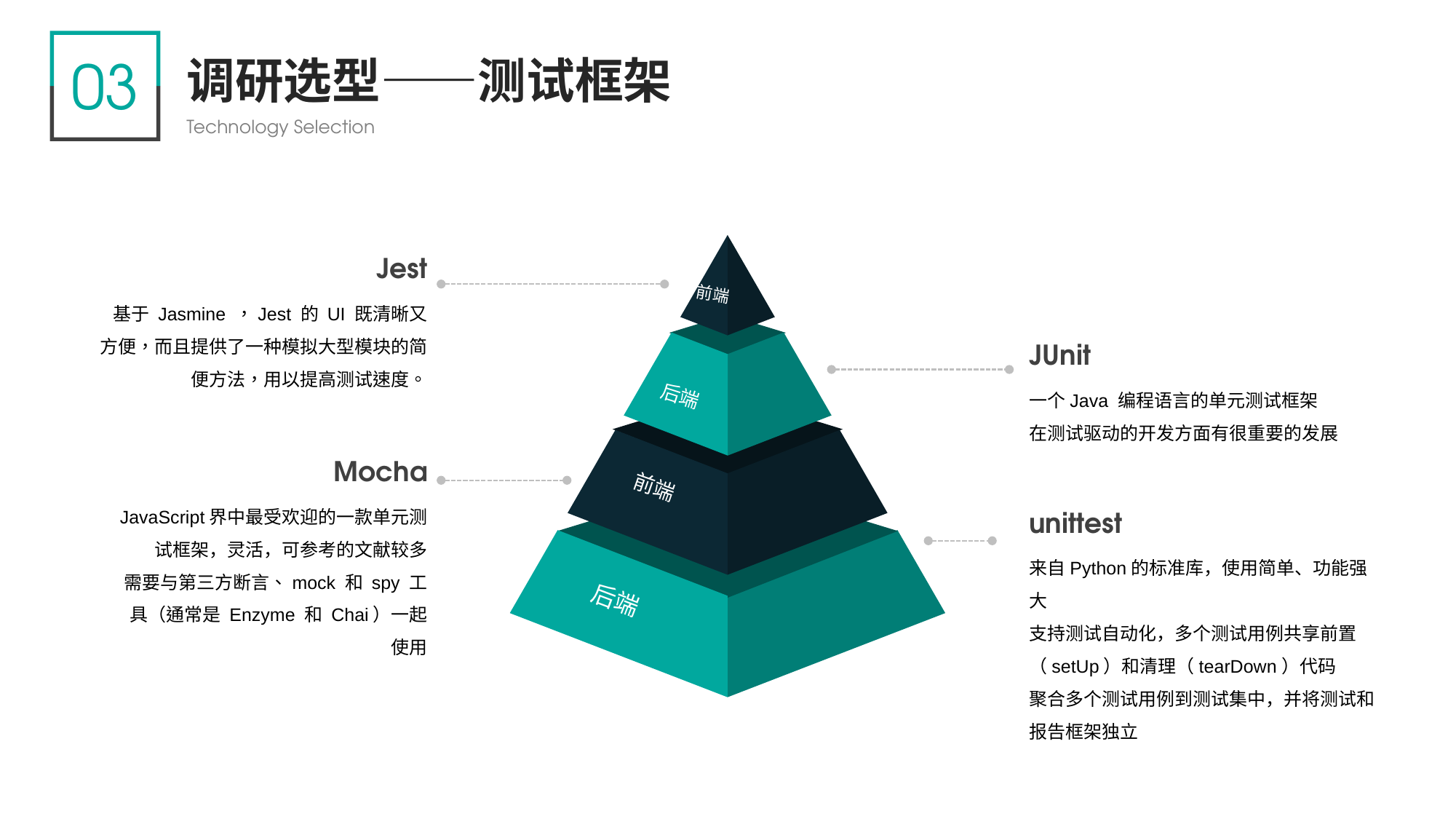

03
调研选型——测试框架
Technology Selection

前端

后端

前端

后端
Jest
基于 Jasmine ，Jest 的 UI 既清晰又方便，而且提供了一种模拟大型模块的简便方法，用以提高测试速度。
JUnit
一个Java 编程语言的单元测试框架
在测试驱动的开发方面有很重要的发展
Mocha
JavaScript界中最受欢迎的一款单元测试框架，灵活，可参考的文献较多
需要与第三方断言、mock 和 spy 工具（通常是 Enzyme 和 Chai）一起使用
unittest
来自Python的标准库，使用简单、功能强大
支持测试自动化，多个测试用例共享前置（setUp）和清理（tearDown）代码
聚合多个测试用例到测试集中，并将测试和报告框架独立